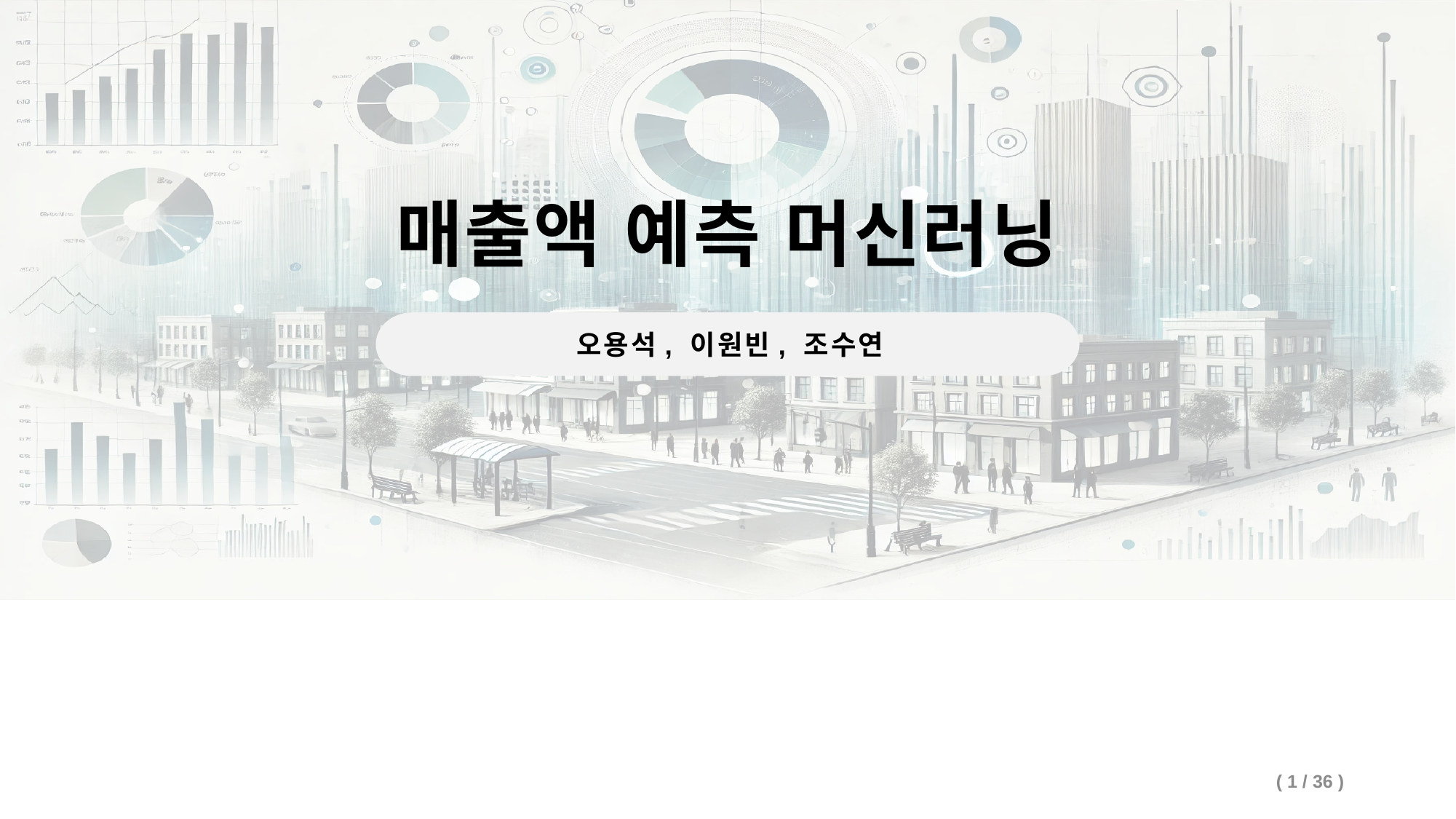

매출액 예측 머신러닝

오용석, 이원빈, 조수연

( 1 / 36 )